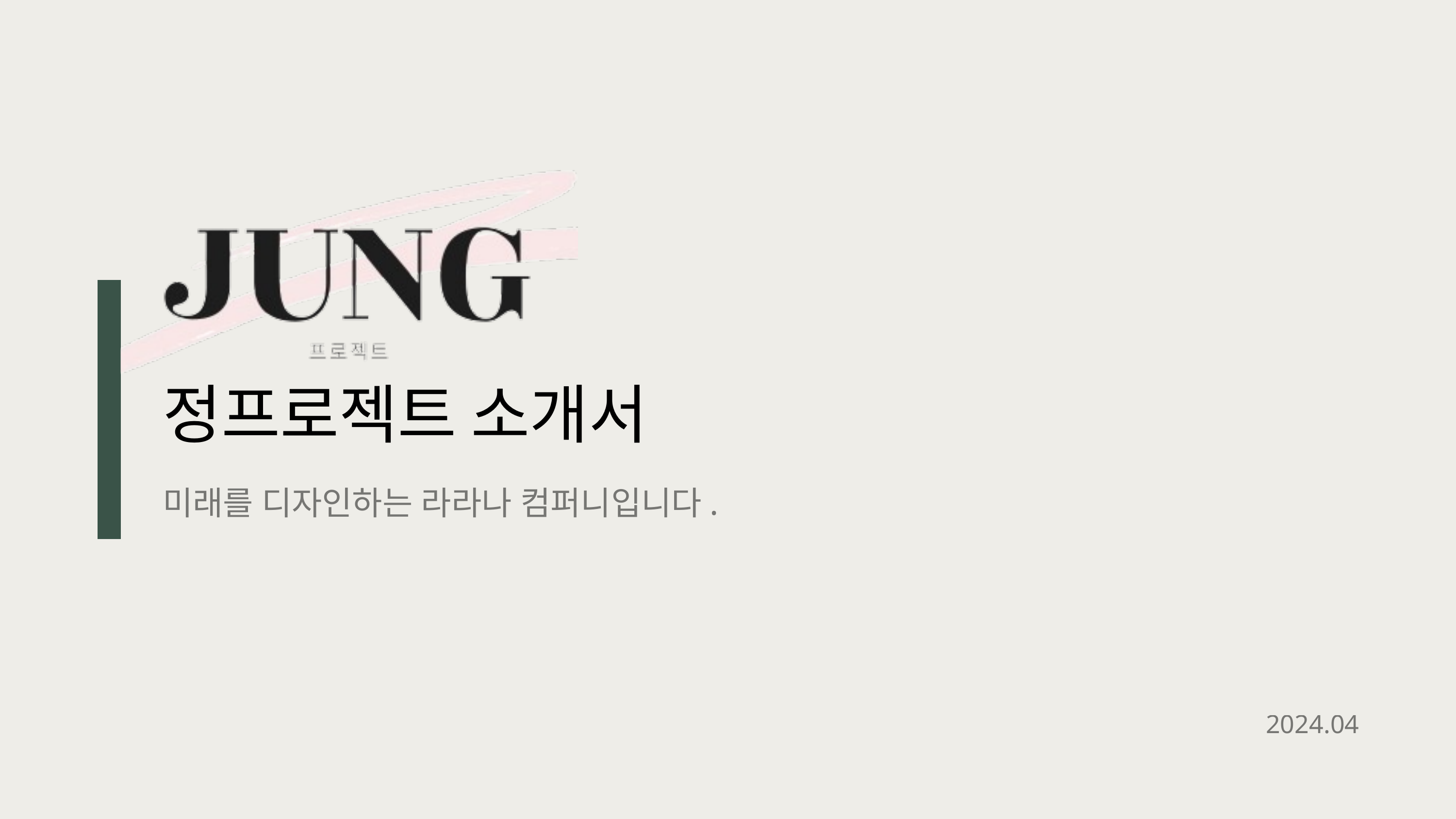

정프로젝트 소개서
미래를 디자인하는 라라나 컴퍼니입니다.
2024.04